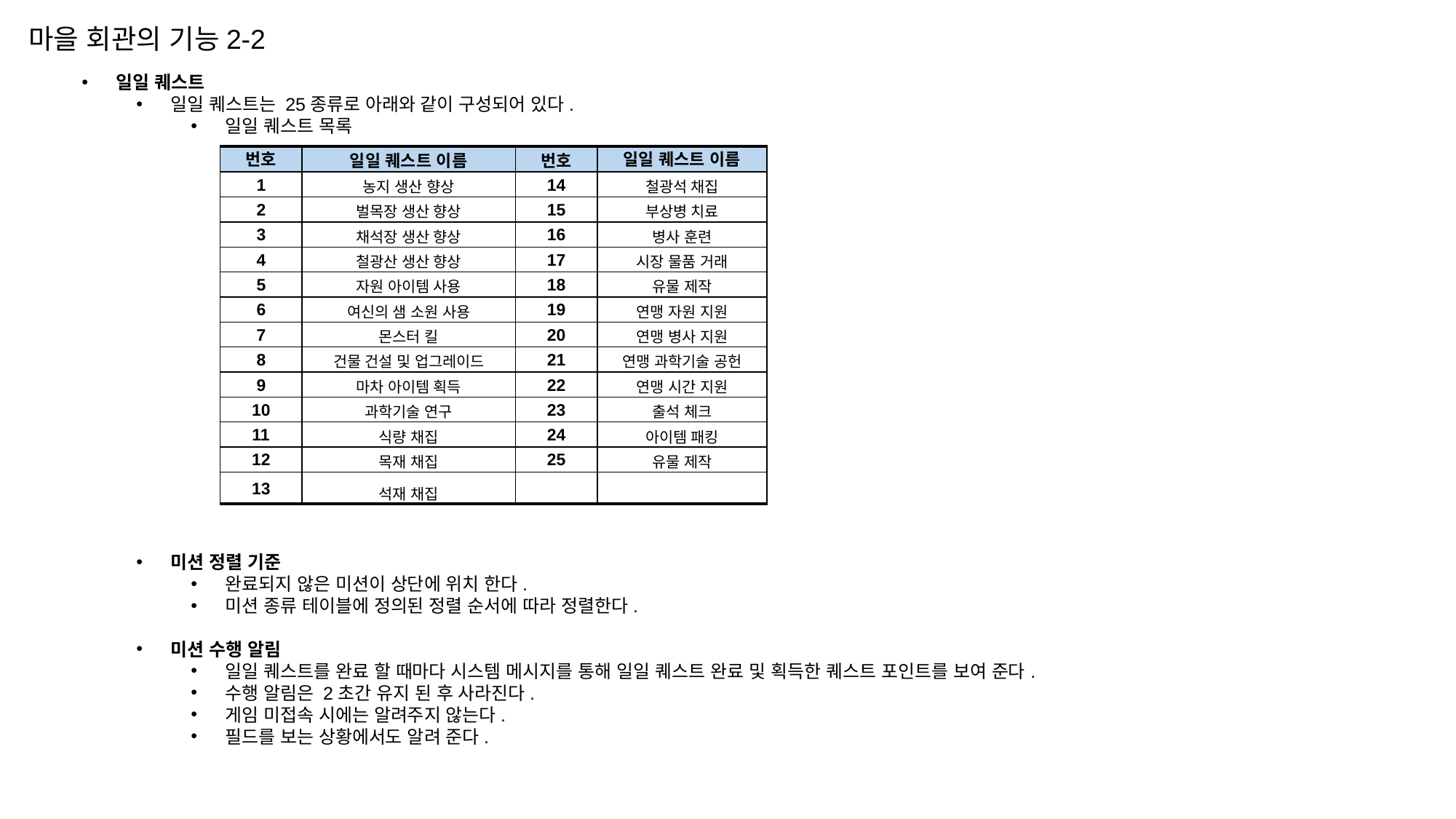

마을 회관의 기능2-2
일일 퀘스트
일일 퀘스트는 25종류로 아래와 같이 구성되어 있다.
일일 퀘스트 목록

미션 정렬 기준
완료되지 않은 미션이 상단에 위치 한다.
미션 종류 테이블에 정의된 정렬 순서에 따라 정렬한다.

미션 수행 알림
일일 퀘스트를 완료 할 때마다 시스템 메시지를 통해 일일 퀘스트 완료 및 획득한 퀘스트 포인트를 보여 준다.
수행 알림은 2초간 유지 된 후 사라진다.
게임 미접속 시에는 알려주지 않는다.
필드를 보는 상황에서도 알려 준다.

| 번호 | 일일 퀘스트 이름 | 번호 | 일일 퀘스트 이름 |
| --- | --- | --- | --- |
| 1 | 농지 생산 향상 | 14 | 철광석 채집 |
| 2 | 벌목장 생산 향상 | 15 | 부상병 치료 |
| 3 | 채석장 생산 향상 | 16 | 병사 훈련 |
| 4 | 철광산 생산 향상 | 17 | 시장 물품 거래 |
| 5 | 자원 아이템 사용 | 18 | 유물 제작 |
| 6 | 여신의 샘 소원 사용 | 19 | 연맹 자원 지원 |
| 7 | 몬스터 킬 | 20 | 연맹 병사 지원 |
| 8 | 건물 건설 및 업그레이드 | 21 | 연맹 과학기술 공헌 |
| 9 | 마차 아이템 획득 | 22 | 연맹 시간 지원 |
| 10 | 과학기술 연구 | 23 | 출석 체크 |
| 11 | 식량 채집 | 24 | 아이템 패킹 |
| 12 | 목재 채집 | 25 | 유물 제작 |
| 13 | 석재 채집 |  |  |